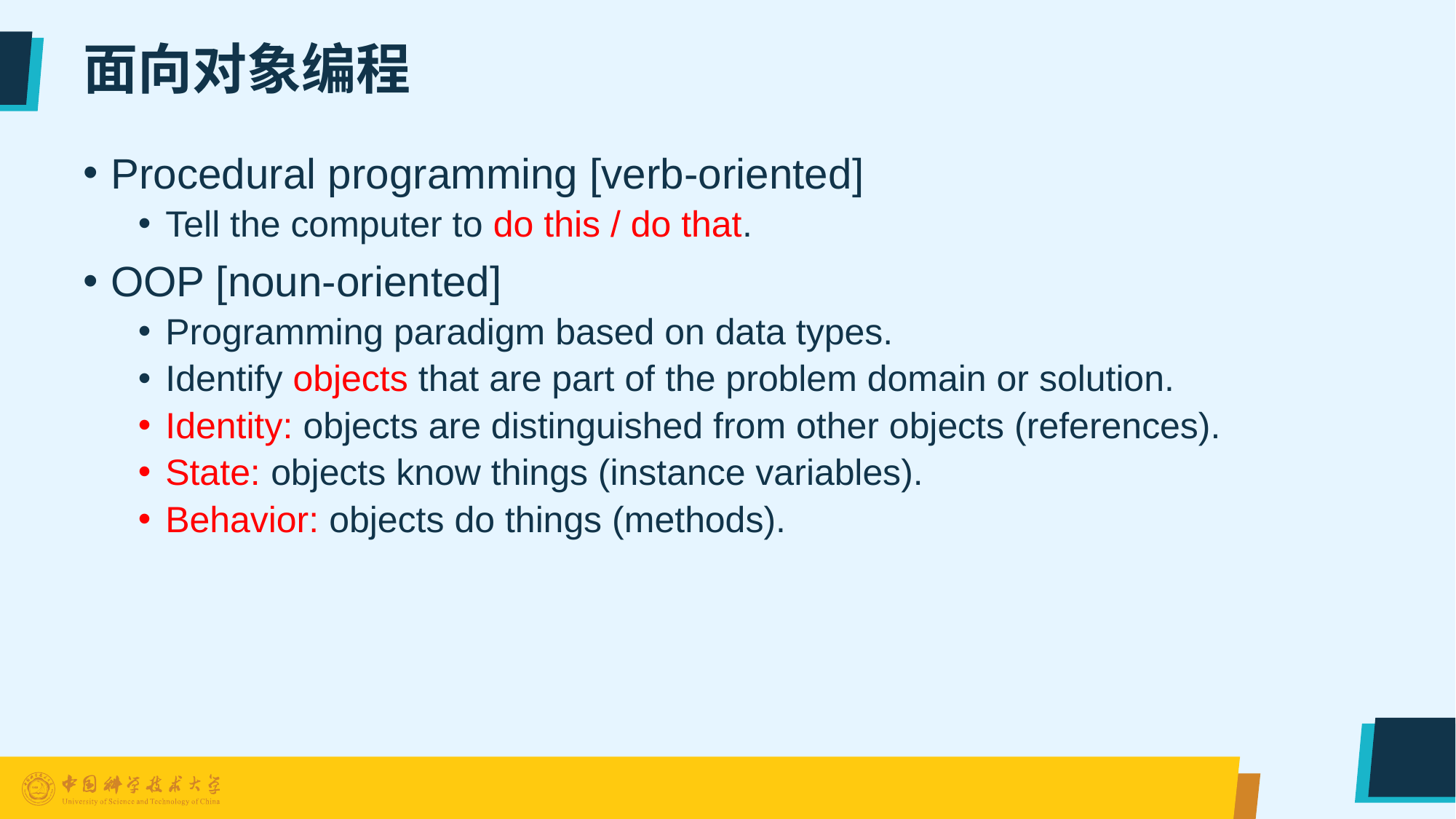

# 面向对象编程
Procedural programming [verb-oriented]
Tell the computer to do this / do that.
OOP [noun-oriented]
Programming paradigm based on data types.
Identify objects that are part of the problem domain or solution.
Identity: objects are distinguished from other objects (references).
State: objects know things (instance variables).
Behavior: objects do things (methods).